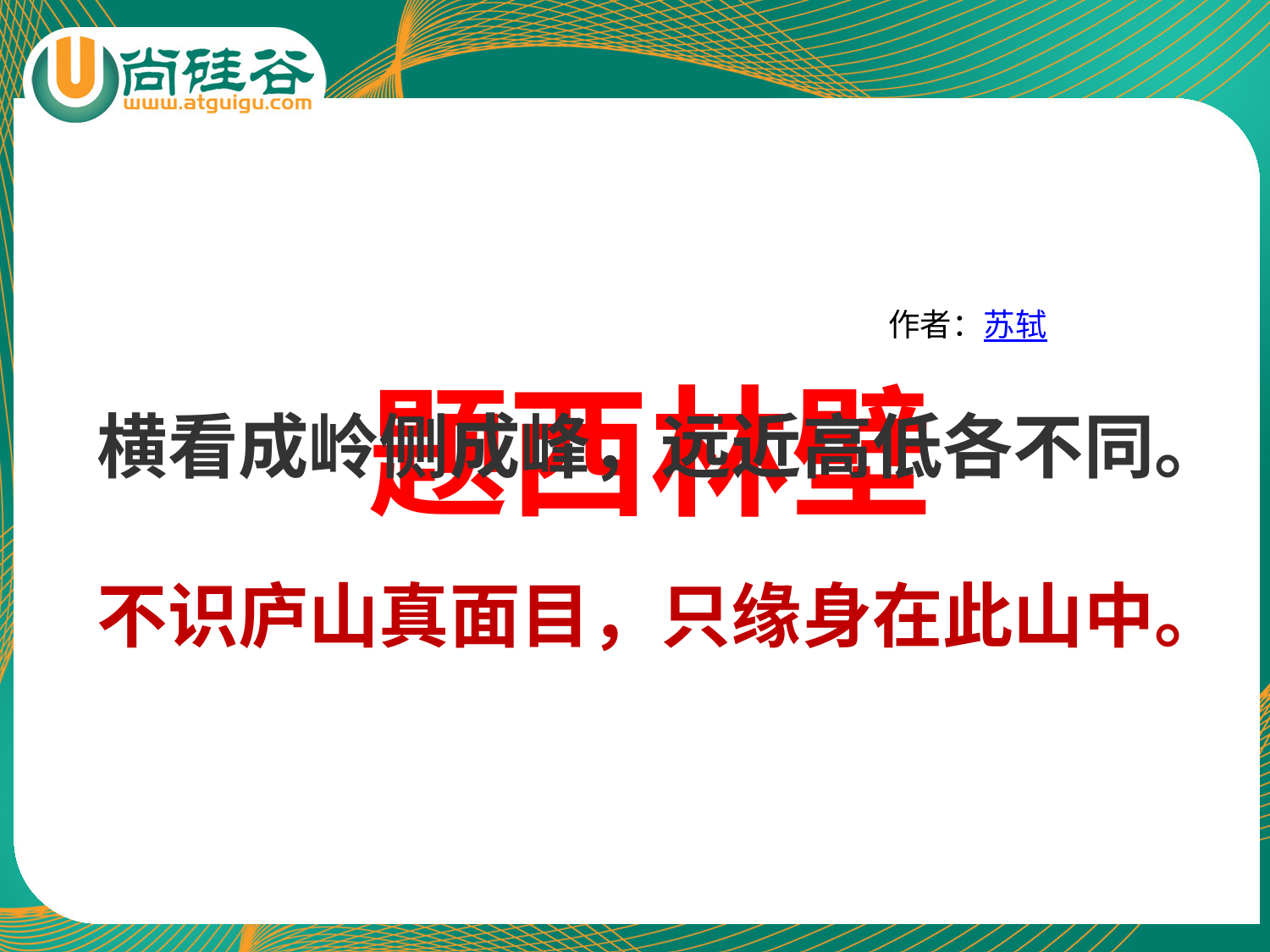

作者：苏轼
题西林壁
横看成岭侧成峰，远近高低各不同。
不识庐山真面目，只缘身在此山中。
讲师：武玉飞